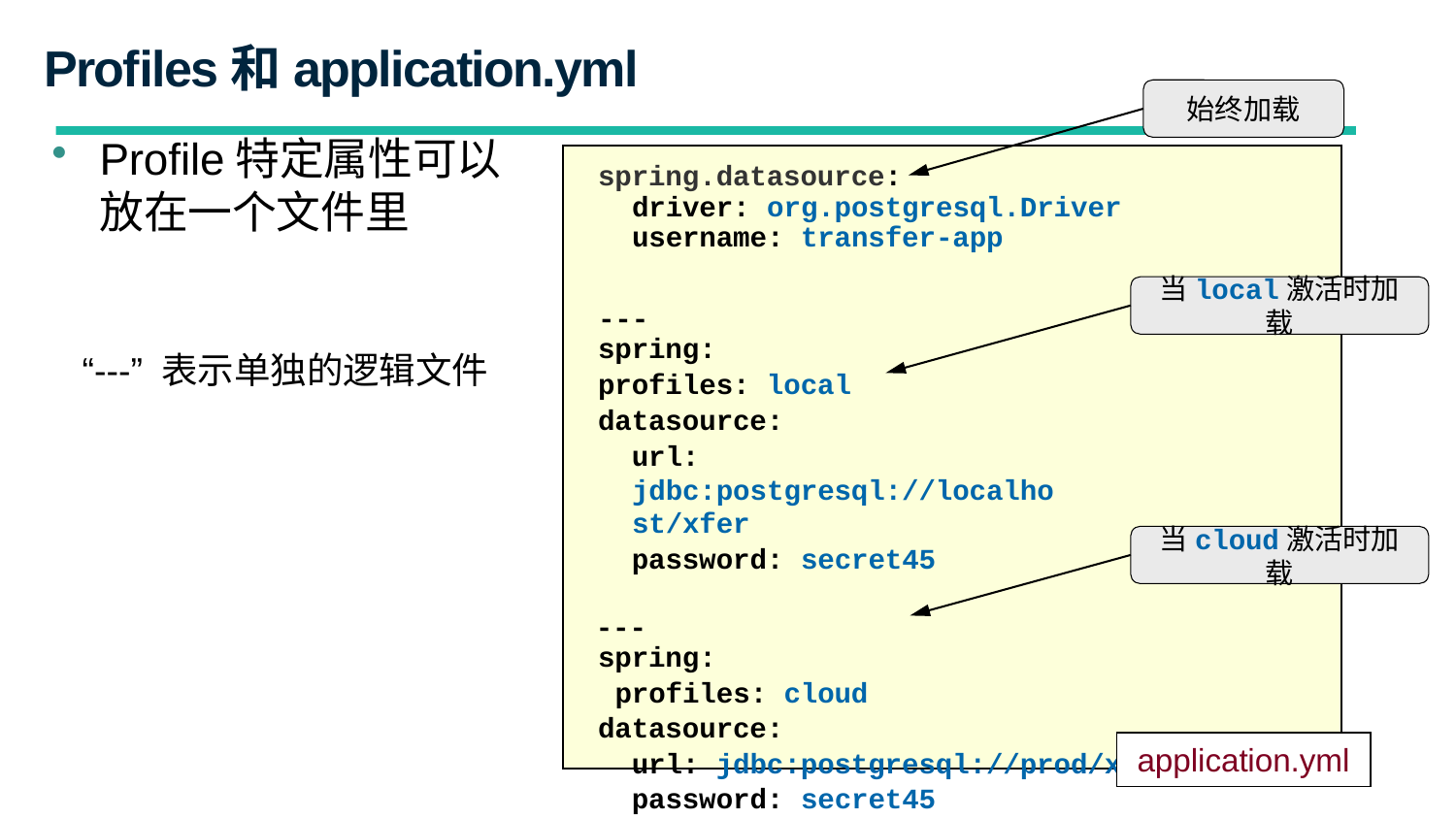

# Proﬁles和application.yml
始终加载
Profile特定属性可以放在一个文件里

spring.datasource:
driver: org.postgresql.Driver
username: transfer-app

---
spring:
profiles: local
datasource:
  url: jdbc:postgresql://localhost/xfer
  password: secret45

---
spring:
 profiles: cloud
datasource:
  url: jdbc:postgresql://prod/xfer
  password: secret45

application.yml
当local激活时加载
“---” 表示单独的逻辑文件
当cloud激活时加载
54